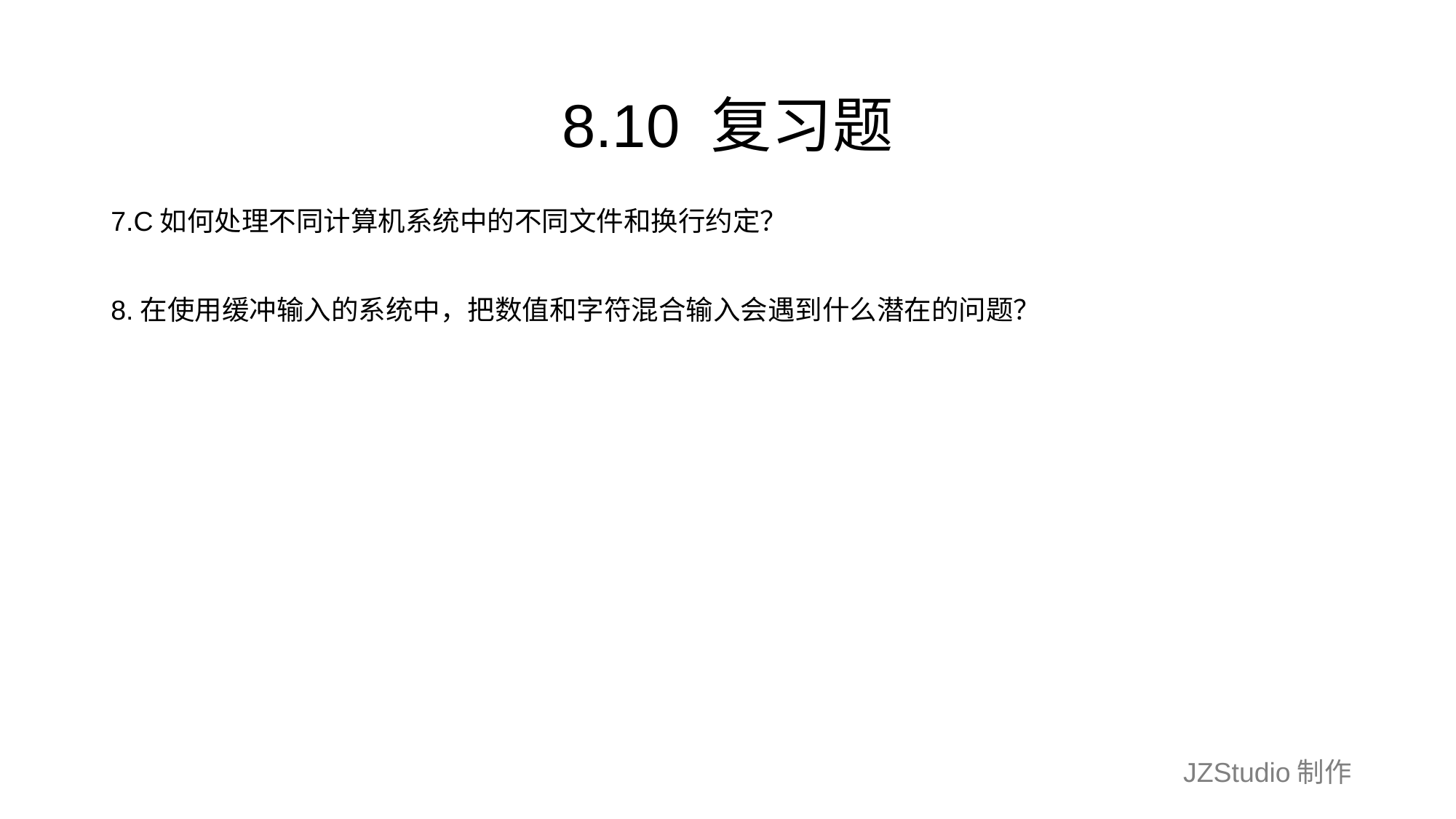

# 8.10 复习题
7.C如何处理不同计算机系统中的不同文件和换行约定？

8.在使用缓冲输入的系统中，把数值和字符混合输入会遇到什么潜在的问题？